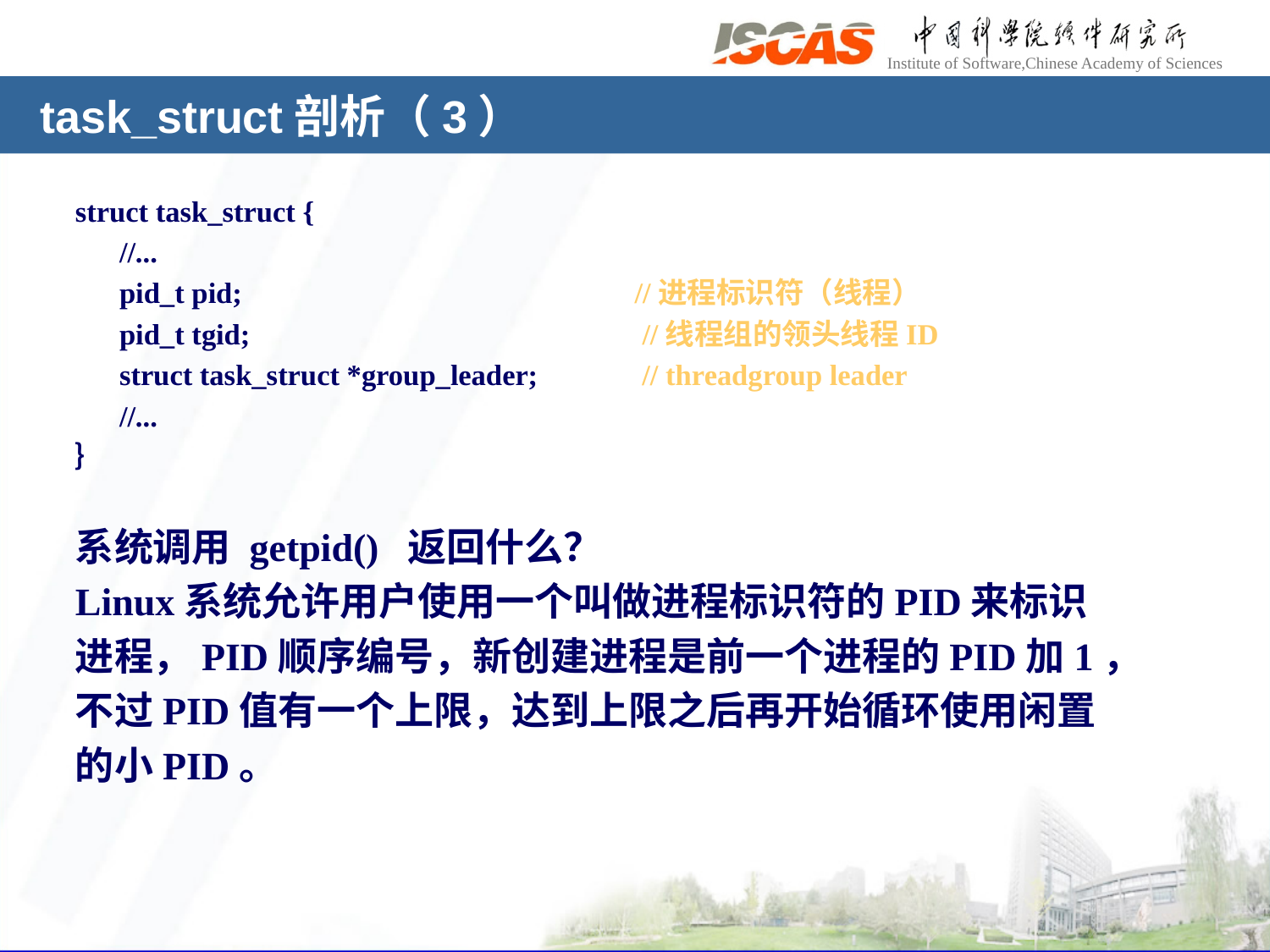

# task_struct剖析（3）
struct task_struct {
	//...
	pid_t pid;       			 //进程标识符（线程）
	pid_t tgid;     			  //线程组的领头线程ID
	struct task_struct *group_leader;	  // threadgroup leader
	//...
｝

系统调用 getpid()  返回什么？
Linux系统允许用户使用一个叫做进程标识符的PID来标识
进程，PID顺序编号，新创建进程是前一个进程的PID加1，
不过PID值有一个上限，达到上限之后再开始循环使用闲置
的小PID。